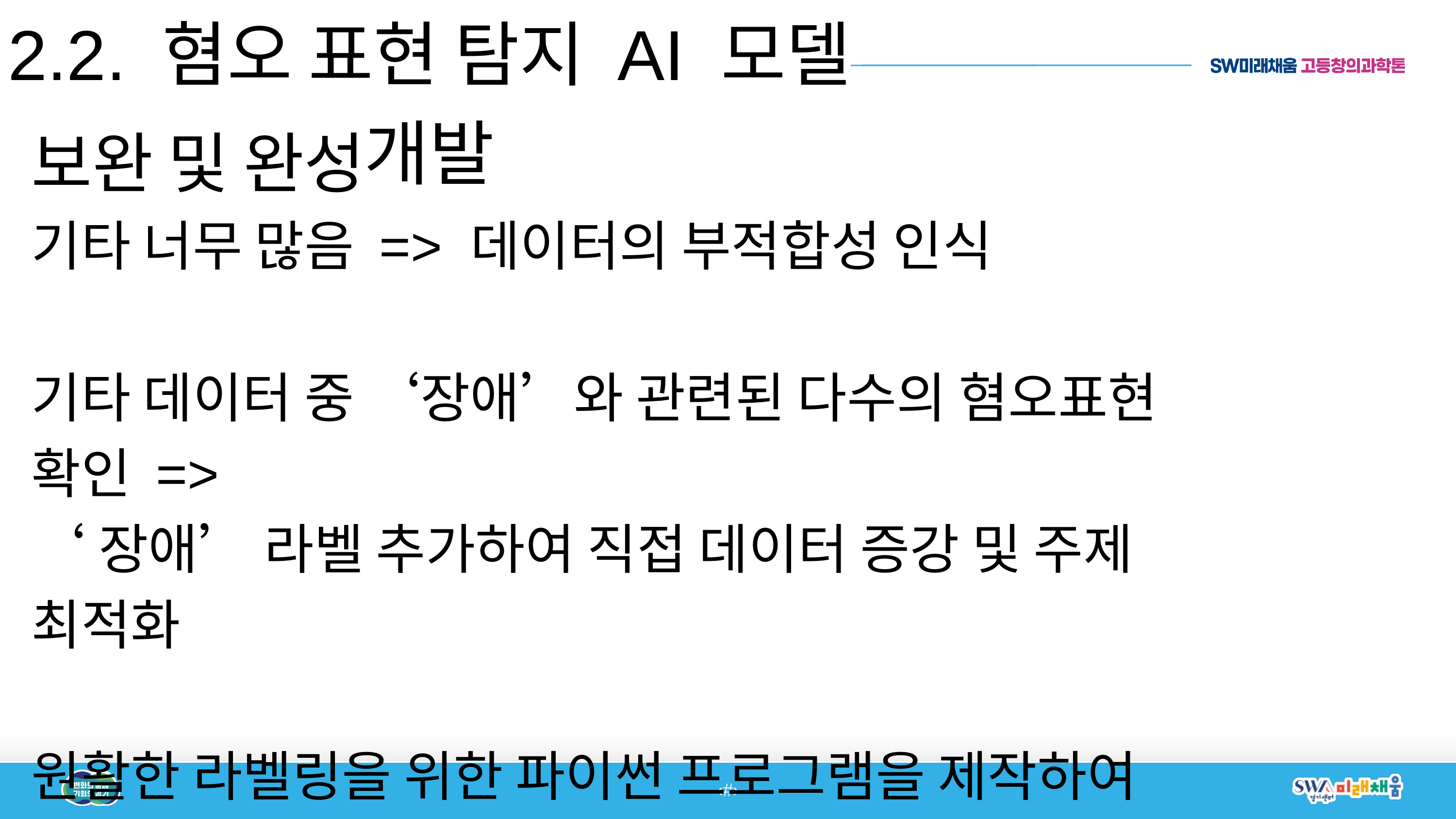

2.2. 혐오 표현 탐지 AI 모델 개발

보완 및 완성
기타 너무 많음 => 데이터의 부적합성 인식

기타 데이터 중 ‘장애’와 관련된 다수의 혐오표현 확인 =>
‘장애’ 라벨 추가하여 직접 데이터 증강 및 주제 최적화

원활한 라벨링을 위한 파이썬 프로그램을 제작하여
효과적인 라벨링 과정의 반자동화를 수행함

‹#›